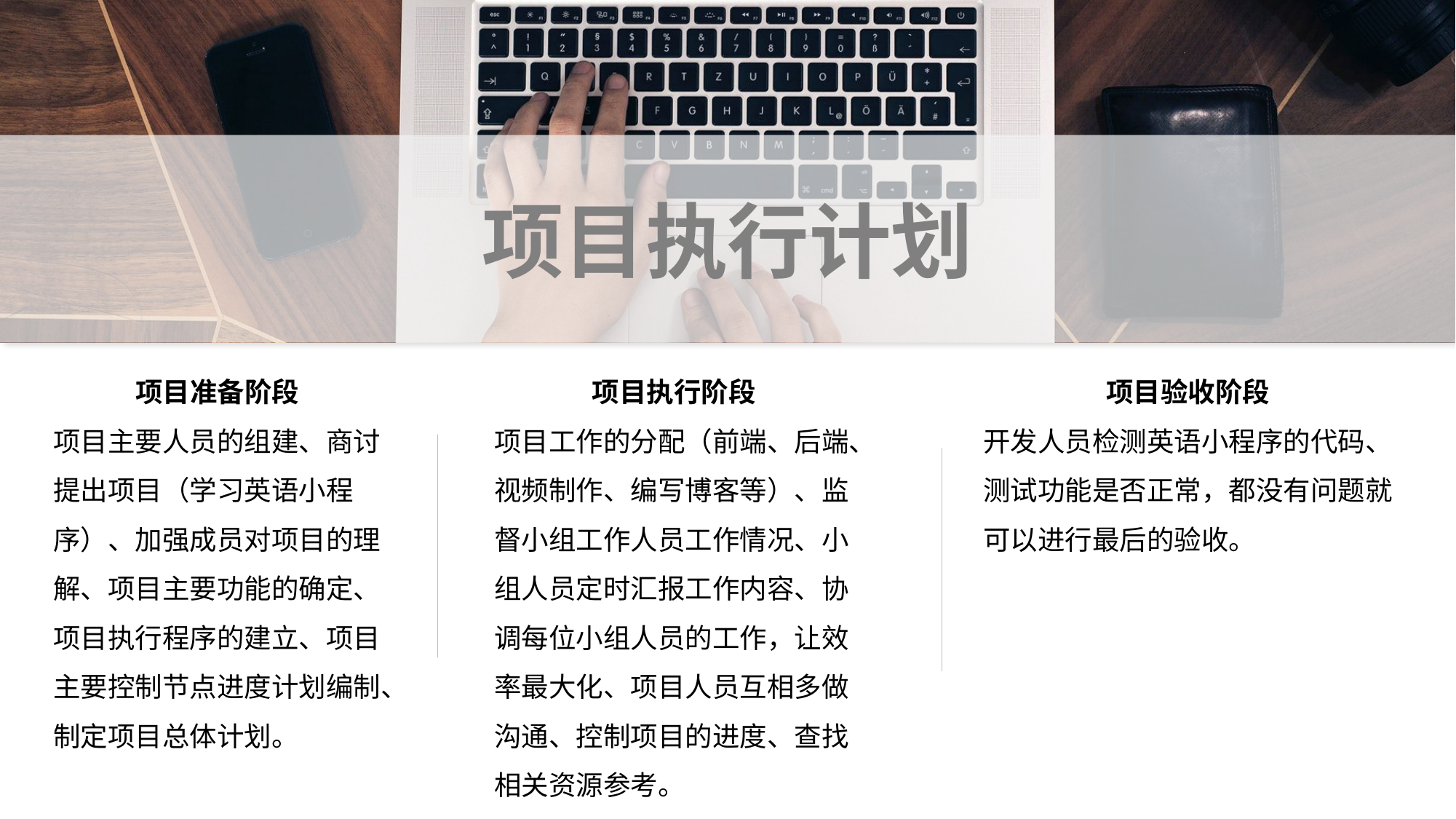

项目执行计划
项目准备阶段
项目主要人员的组建、商讨提出项目（学习英语小程序）、加强成员对项目的理解、项目主要功能的确定、项目执行程序的建立、项目主要控制节点进度计划编制、制定项目总体计划。
项目执行阶段
项目工作的分配（前端、后端、视频制作、编写博客等）、监督小组工作人员工作情况、小组人员定时汇报工作内容、协调每位小组人员的工作，让效率最大化、项目人员互相多做沟通、控制项目的进度、查找相关资源参考。
项目验收阶段
开发人员检测英语小程序的代码、测试功能是否正常，都没有问题就可以进行最后的验收。